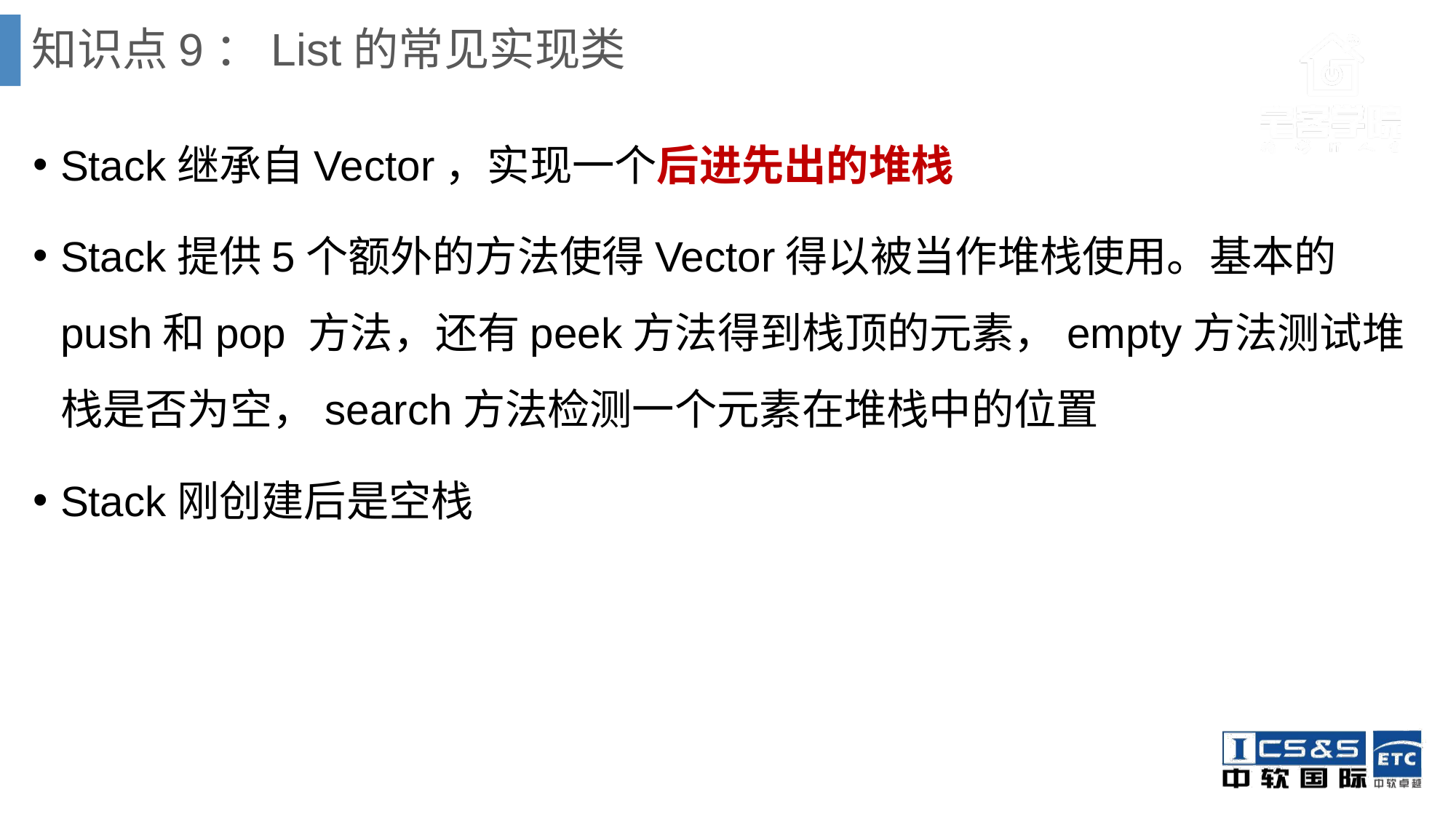

# 知识点9：List的常见实现类
Stack继承自Vector，实现一个后进先出的堆栈
Stack提供5个额外的方法使得Vector得以被当作堆栈使用。基本的push和pop 方法，还有peek方法得到栈顶的元素，empty方法测试堆栈是否为空，search方法检测一个元素在堆栈中的位置
Stack刚创建后是空栈